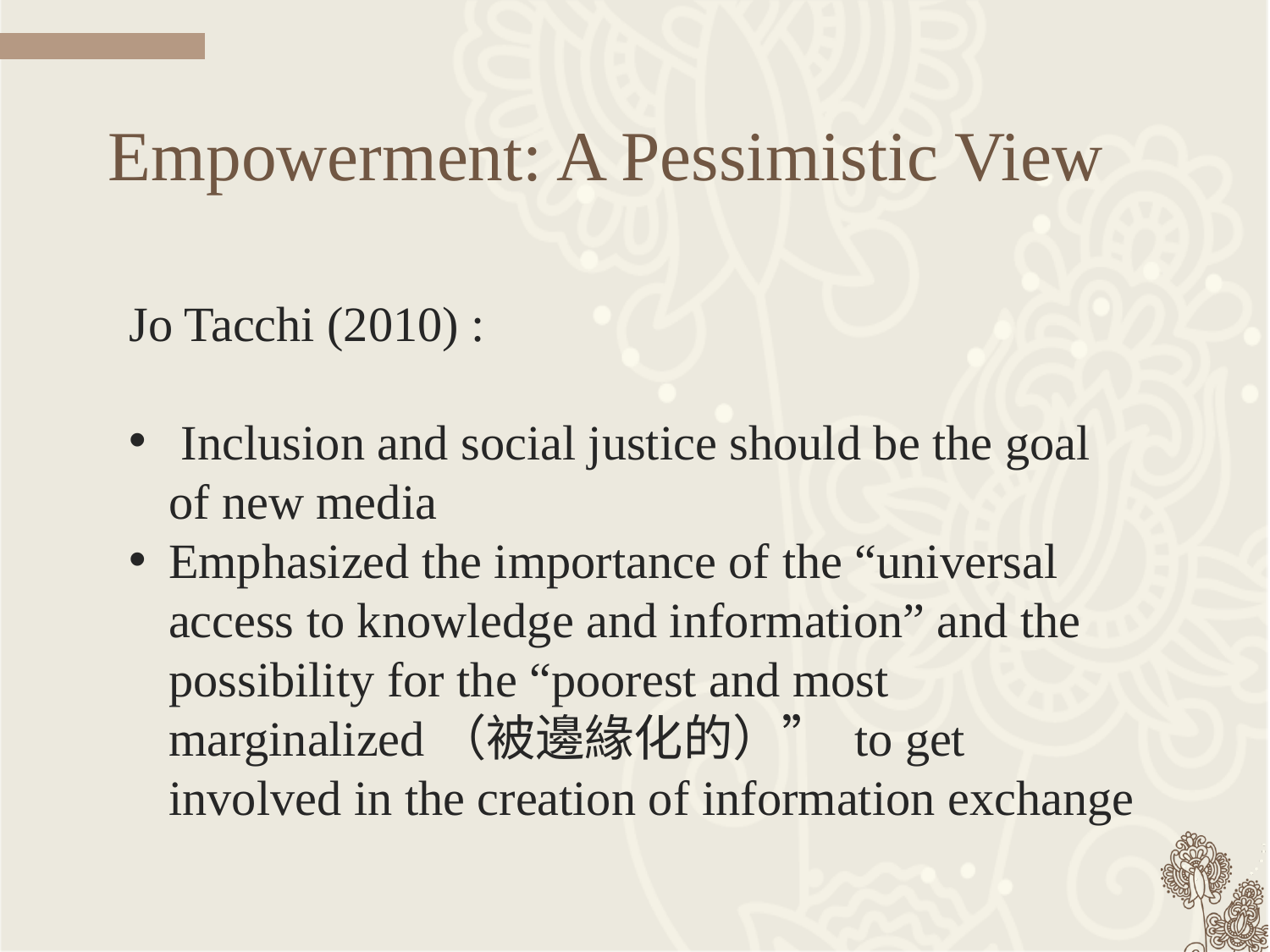

# Empowerment: A Pessimistic View
Jo Tacchi (2010) :

 Inclusion and social justice should be the goal of new media
Emphasized the importance of the “universal access to knowledge and information” and the possibility for the “poorest and most marginalized（被邊緣化的）” to get involved in the creation of information exchange